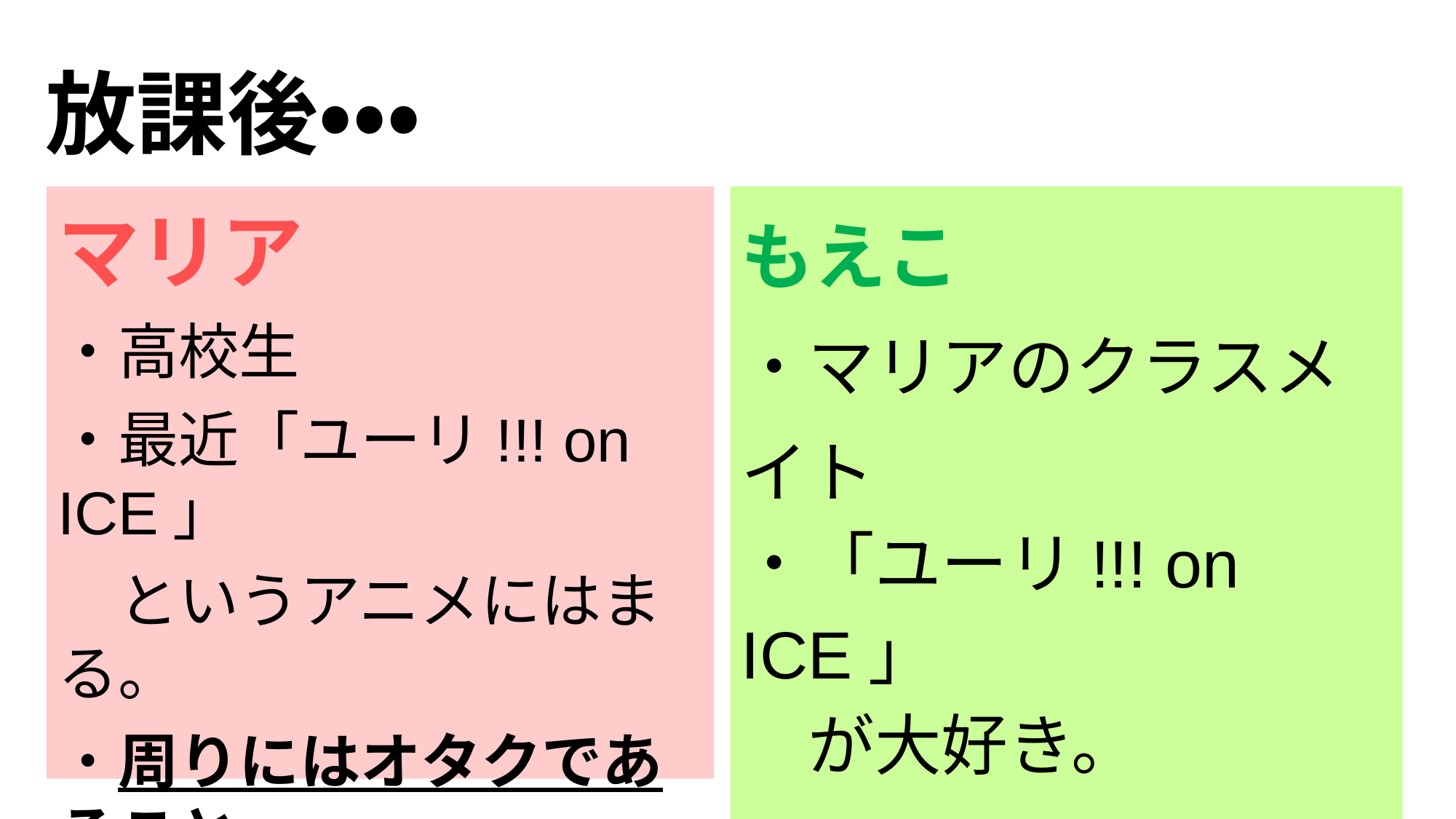

# 放課後・・・
マリア
・高校生
・最近「ユーリ!!! on ICE」
　というアニメにはまる。
・周りにはオタクであること
　を隠している。
もえこ
・マリアのクラスメイト
・「ユーリ!!! on ICE」
　が大好き。
・NU-MA愛用者。